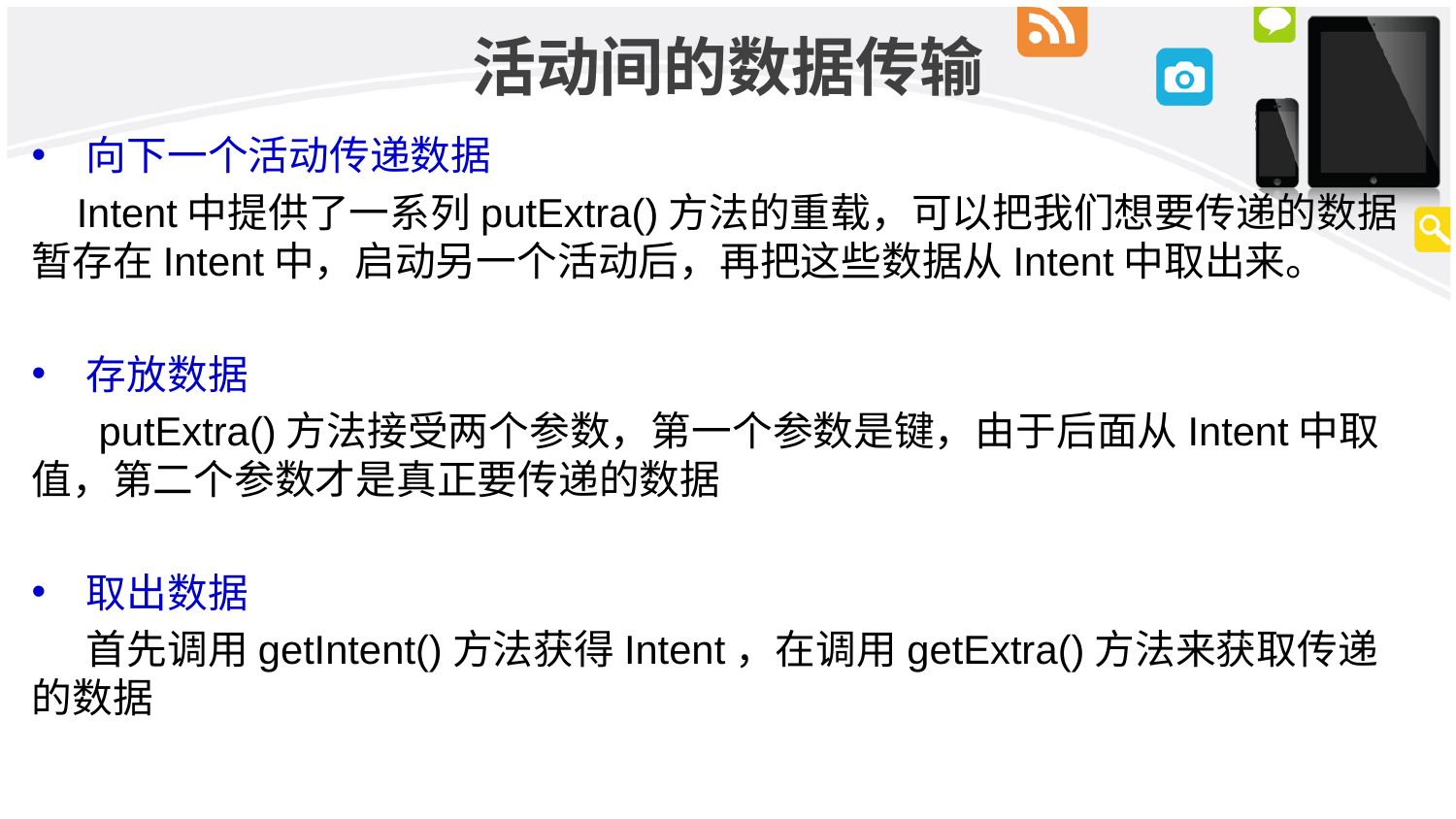

# 活动间的数据传输
向下一个活动传递数据
    Intent中提供了一系列putExtra()方法的重载，可以把我们想要传递的数据暂存在Intent中，启动另一个活动后，再把这些数据从Intent中取出来。

存放数据
      putExtra()方法接受两个参数，第一个参数是键，由于后面从Intent中取值，第二个参数才是真正要传递的数据

取出数据
     首先调用getIntent()方法获得Intent，在调用getExtra()方法来获取传递的数据